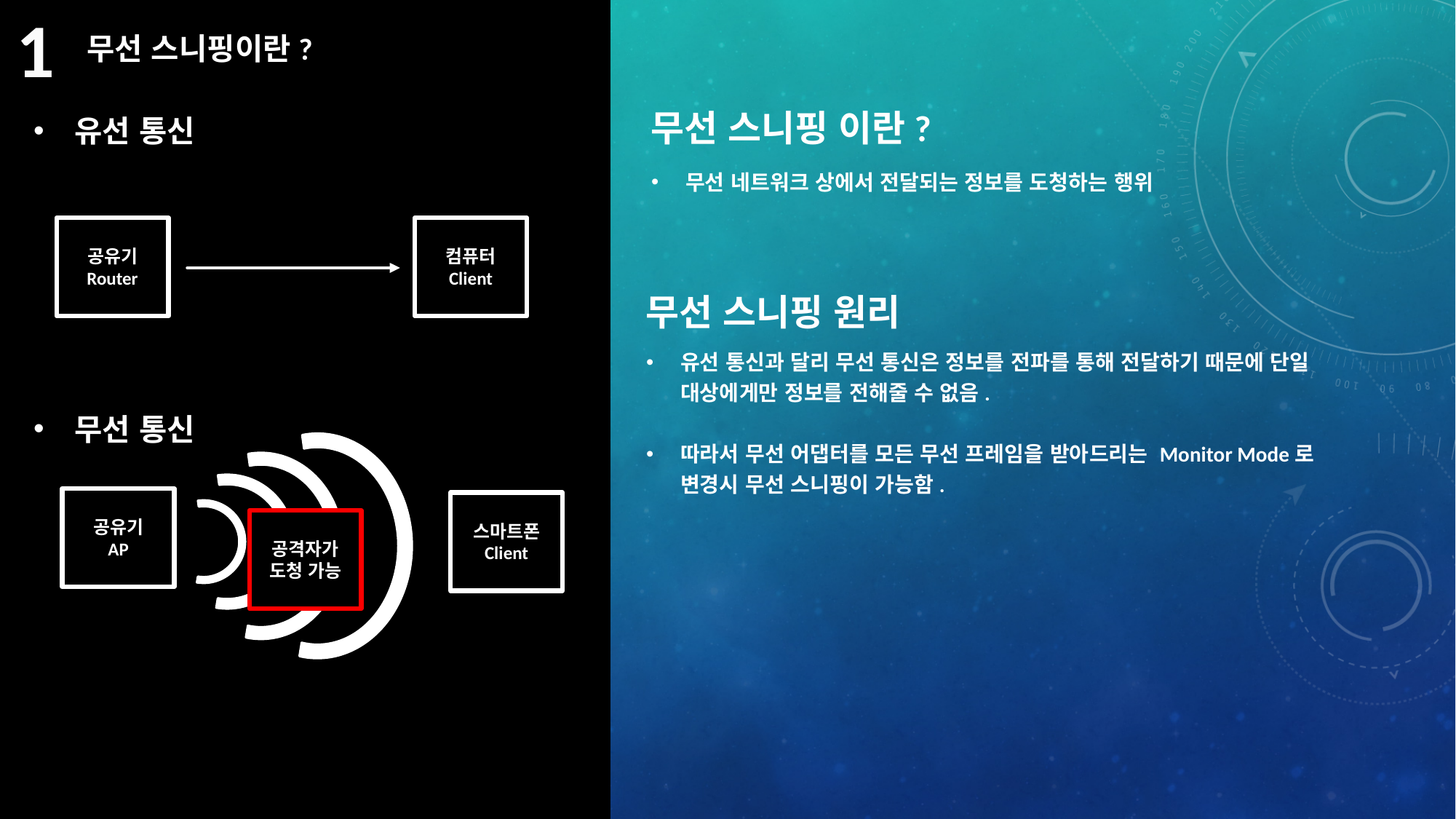

1
 무선 스니핑이란?
 무선 스니핑 이란?
무선 네트워크 상에서 전달되는 정보를 도청하는 행위
유선 통신
공유기
Router
컴퓨터
Client
 무선 스니핑 원리
유선 통신과 달리 무선 통신은 정보를 전파를 통해 전달하기 때문에 단일 대상에게만 정보를 전해줄 수 없음.

따라서 무선 어댑터를 모든 무선 프레임을 받아드리는 Monitor Mode로 변경시 무선 스니핑이 가능함.
무선 통신

공유기
AP
스마트폰
Client

공격자가 도청 가능